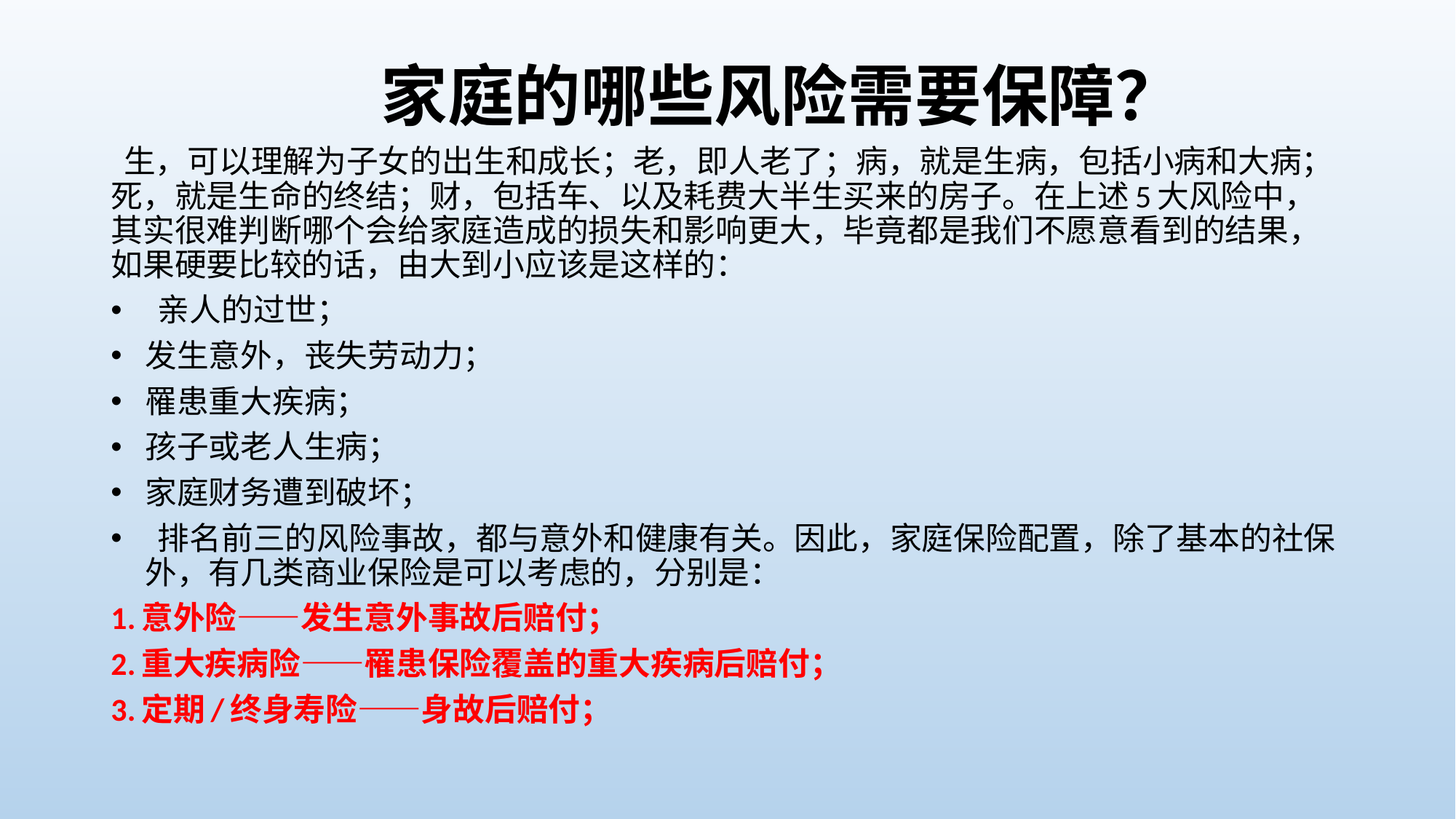

# 家庭的哪些风险需要保障？
 生，可以理解为子女的出生和成长；老，即人老了；病，就是生病，包括小病和大病；死，就是生命的终结；财，包括车、以及耗费大半生买来的房子。在上述5大风险中，其实很难判断哪个会给家庭造成的损失和影响更大，毕竟都是我们不愿意看到的结果，如果硬要比较的话，由大到小应该是这样的：
 亲人的过世；
发生意外，丧失劳动力；
罹患重大疾病；
孩子或老人生病；
家庭财务遭到破坏；
 排名前三的风险事故，都与意外和健康有关。因此，家庭保险配置，除了基本的社保外，有几类商业保险是可以考虑的，分别是：
1.意外险——发生意外事故后赔付；
2.重大疾病险——罹患保险覆盖的重大疾病后赔付；
3.定期/终身寿险——身故后赔付；